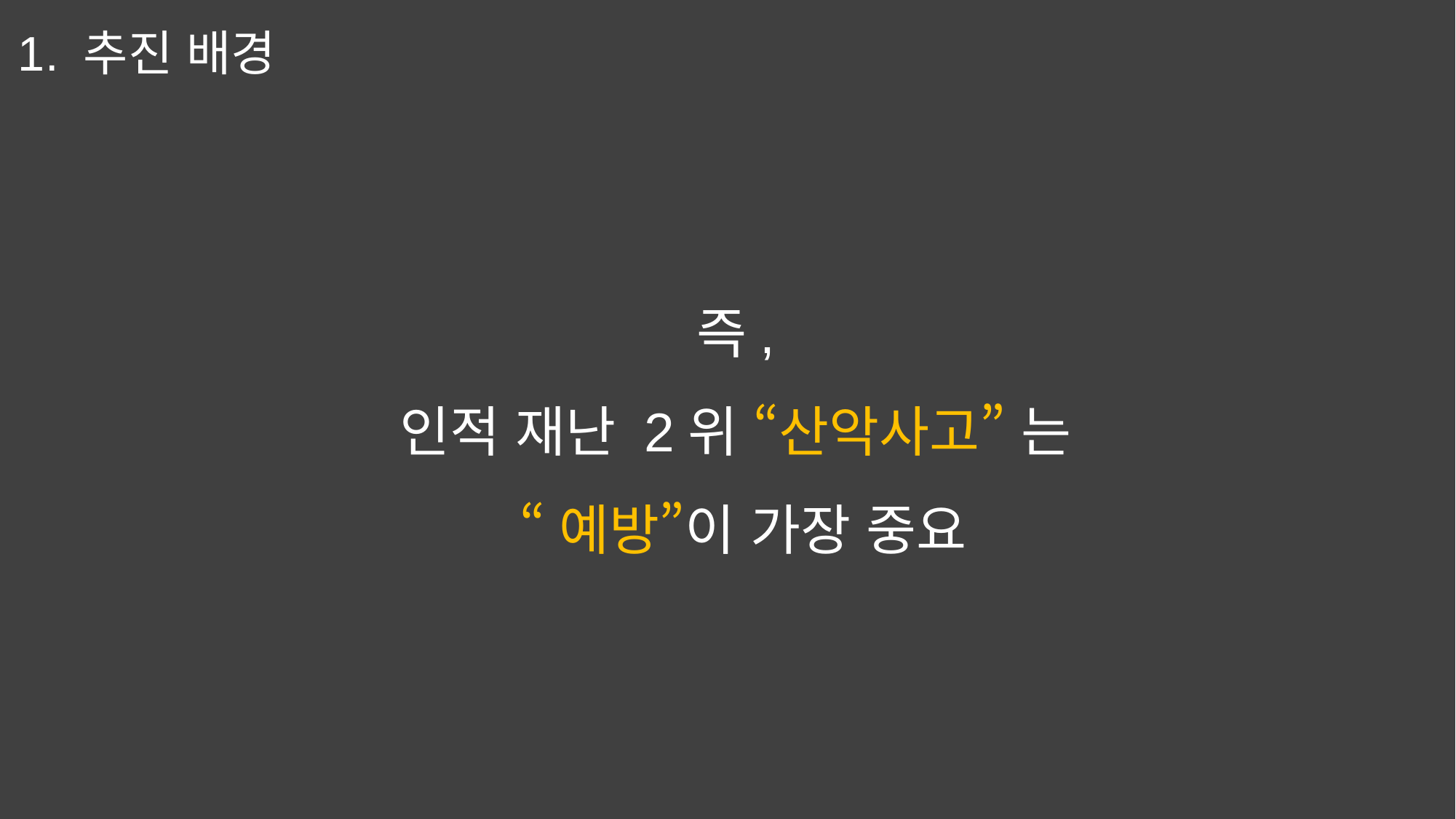

1. 추진 배경
즉,
인적 재난 2위 “산악사고” 는
“예방”이 가장 중요